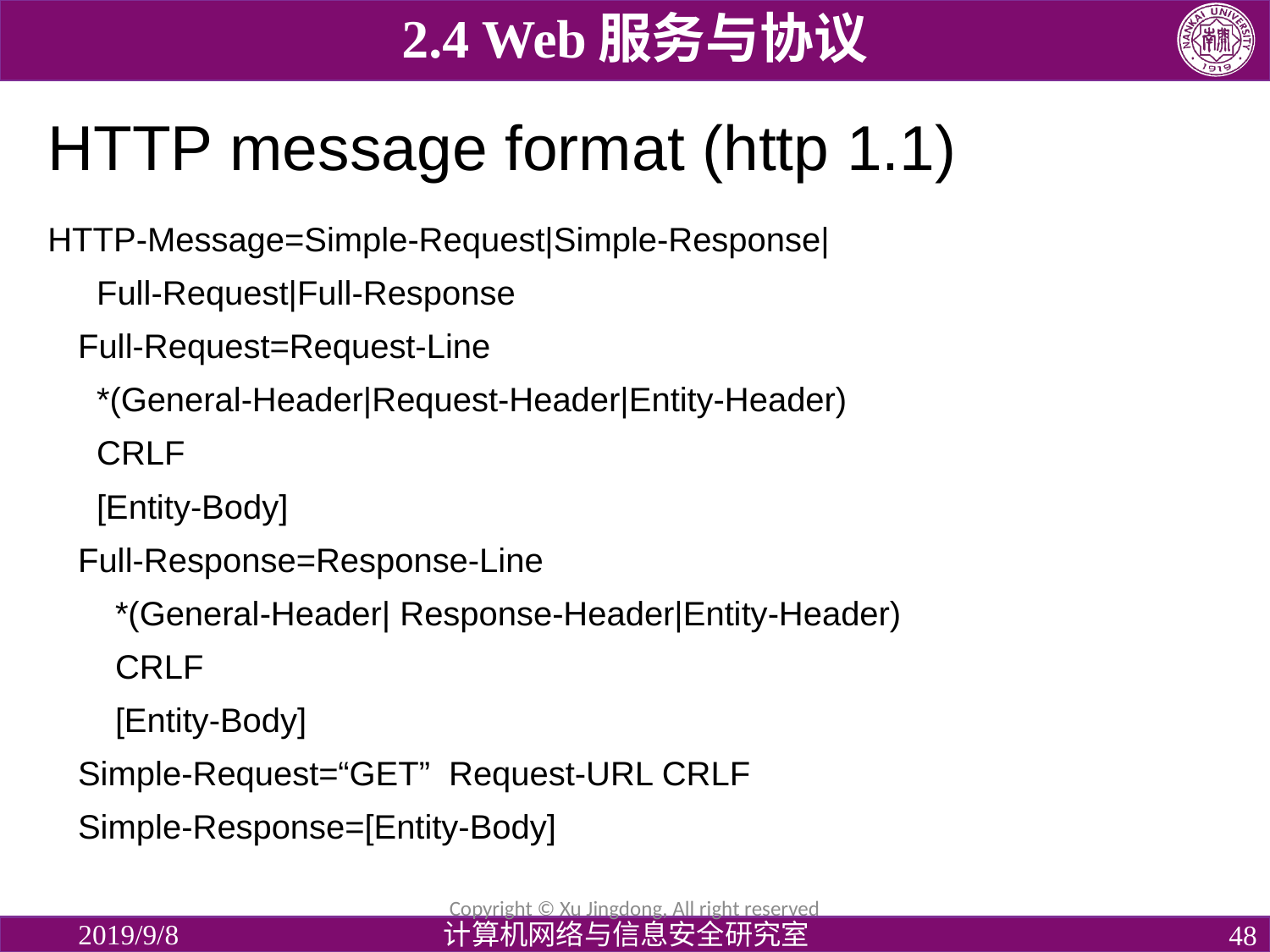

2.4 Web服务与协议
# HTTP message format (http 1.1)
HTTP-Message=Simple-Request|Simple-Response|
			  Full-Request|Full-Response
	Full-Request=Request-Line
			  *(General-Header|Request-Header|Entity-Header)
			  CRLF
			  [Entity-Body]
	Full-Response=Response-Line
			    *(General-Header| Response-Header|Entity-Header)
			    CRLF
			    [Entity-Body]
	Simple-Request=“GET”  Request-URL CRLF
	Simple-Response=[Entity-Body]
Copyright © Xu Jingdong, All right reserved